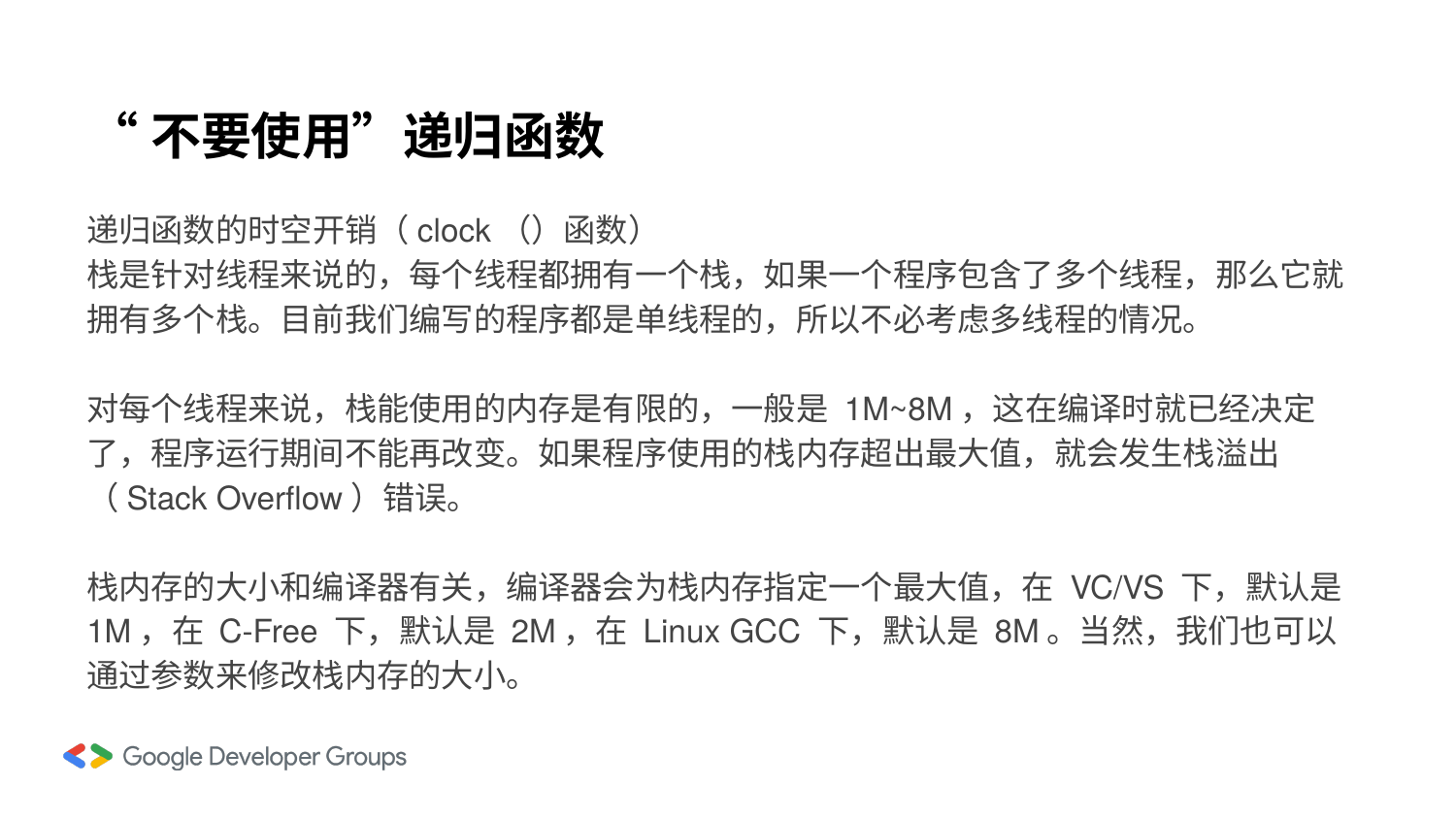

# “不要使用”递归函数
递归函数的时空开销（clock（）函数）
栈是针对线程来说的，每个线程都拥有一个栈，如果一个程序包含了多个线程，那么它就拥有多个栈。目前我们编写的程序都是单线程的，所以不必考虑多线程的情况。

对每个线程来说，栈能使用的内存是有限的，一般是 1M~8M，这在编译时就已经决定了，程序运行期间不能再改变。如果程序使用的栈内存超出最大值，就会发生栈溢出（Stack Overflow）错误。

栈内存的大小和编译器有关，编译器会为栈内存指定一个最大值，在 VC/VS 下，默认是 1M，在 C-Free 下，默认是 2M，在 Linux GCC 下，默认是 8M。当然，我们也可以通过参数来修改栈内存的大小。